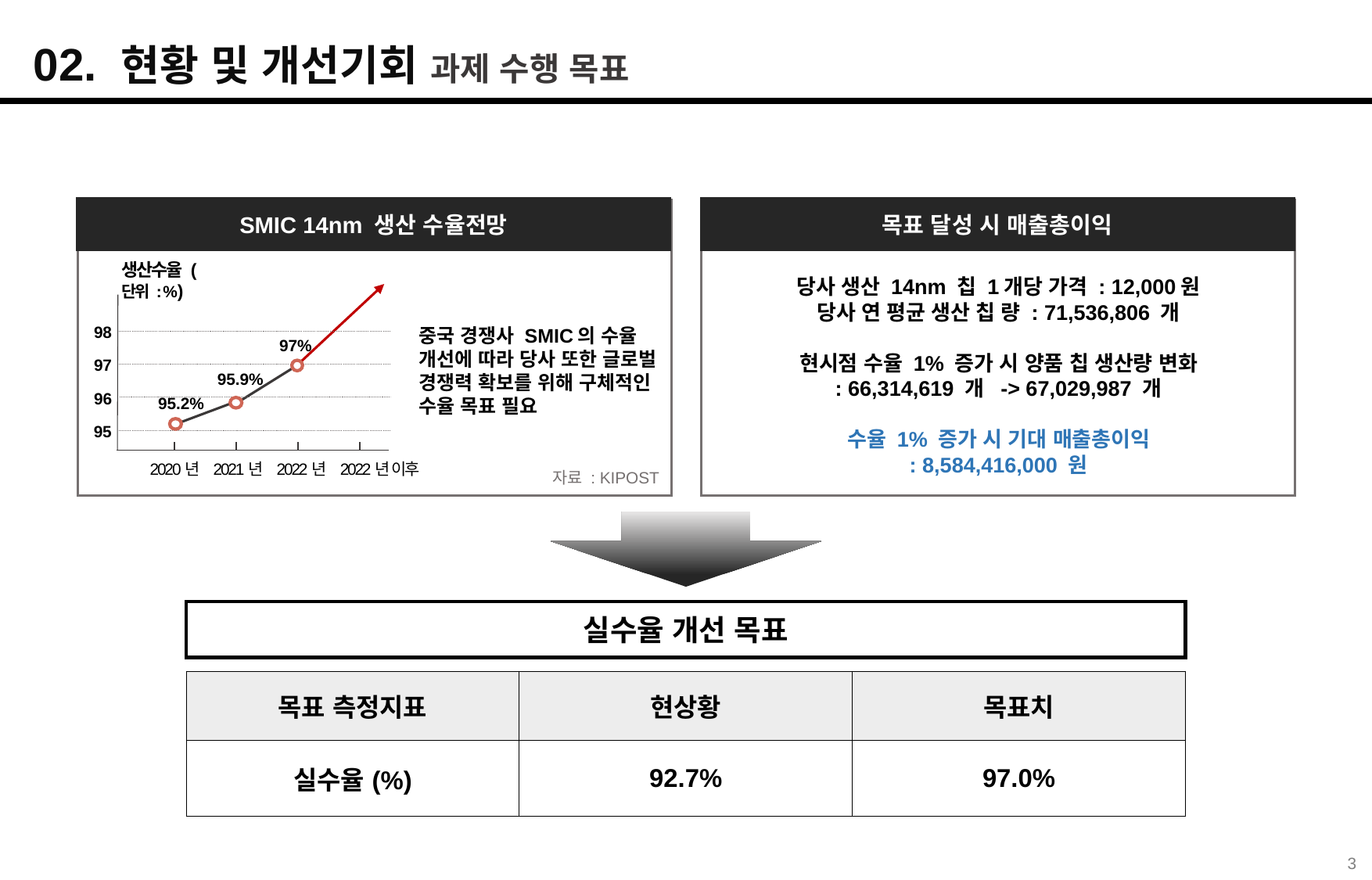

02. 현황 및 개선기회 과제 수행 목표
SMIC 14nm 생산 수율전망

생산수율 (단위 : %)
98
97%
97

95.9%
96
95.2%

95

2020년
2021년
2022년
2022년 이후
목표 달성 시 매출총이익

당사 생산 14nm 칩 1개당 가격 : 12,000원
당사 연 평균 생산 칩 량 : 71,536,806 개

현시점 수율 1% 증가 시 양품 칩 생산량 변화
: 66,314,619 개  -> 67,029,987 개

수율 1% 증가 시 기대 매출총이익
: 8,584,416,000 원
중국 경쟁사 SMIC의 수율 개선에 따라 당사 또한 글로벌 경쟁력 확보를 위해 구체적인 수율 목표 필요
자료 : KIPOST

실수율 개선 목표
| 목표 측정지표 | 현상황 | 목표치 |
| --- | --- | --- |
| 실수율(%) | 92.7% | 97.0% |
3